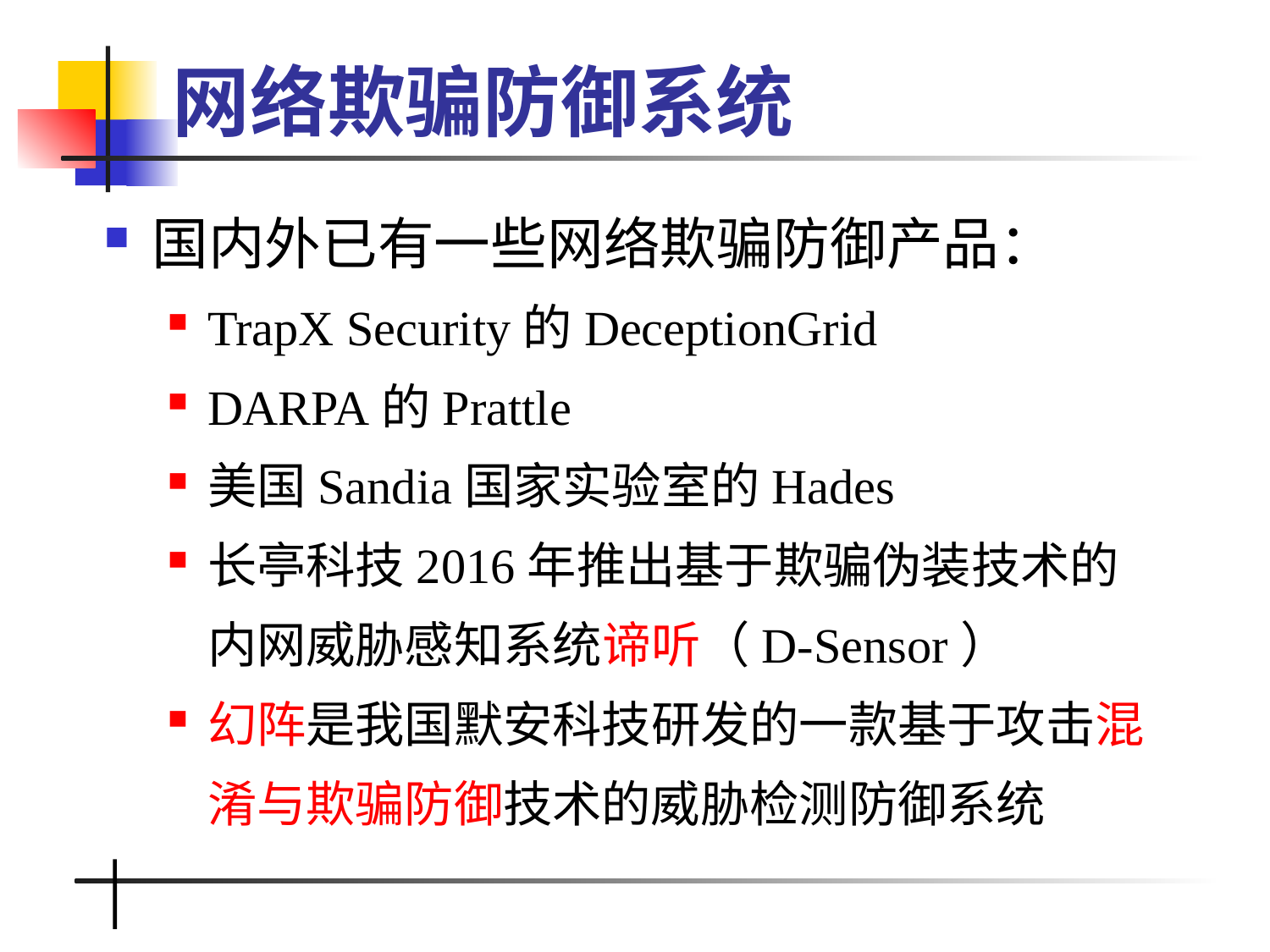

# 网络欺骗防御系统
国内外已有一些网络欺骗防御产品：
TrapX Security的DeceptionGrid
DARPA的Prattle
美国Sandia国家实验室的Hades
长亭科技2016年推出基于欺骗伪装技术的内网威胁感知系统谛听（D-Sensor）
幻阵是我国默安科技研发的一款基于攻击混淆与欺骗防御技术的威胁检测防御系统